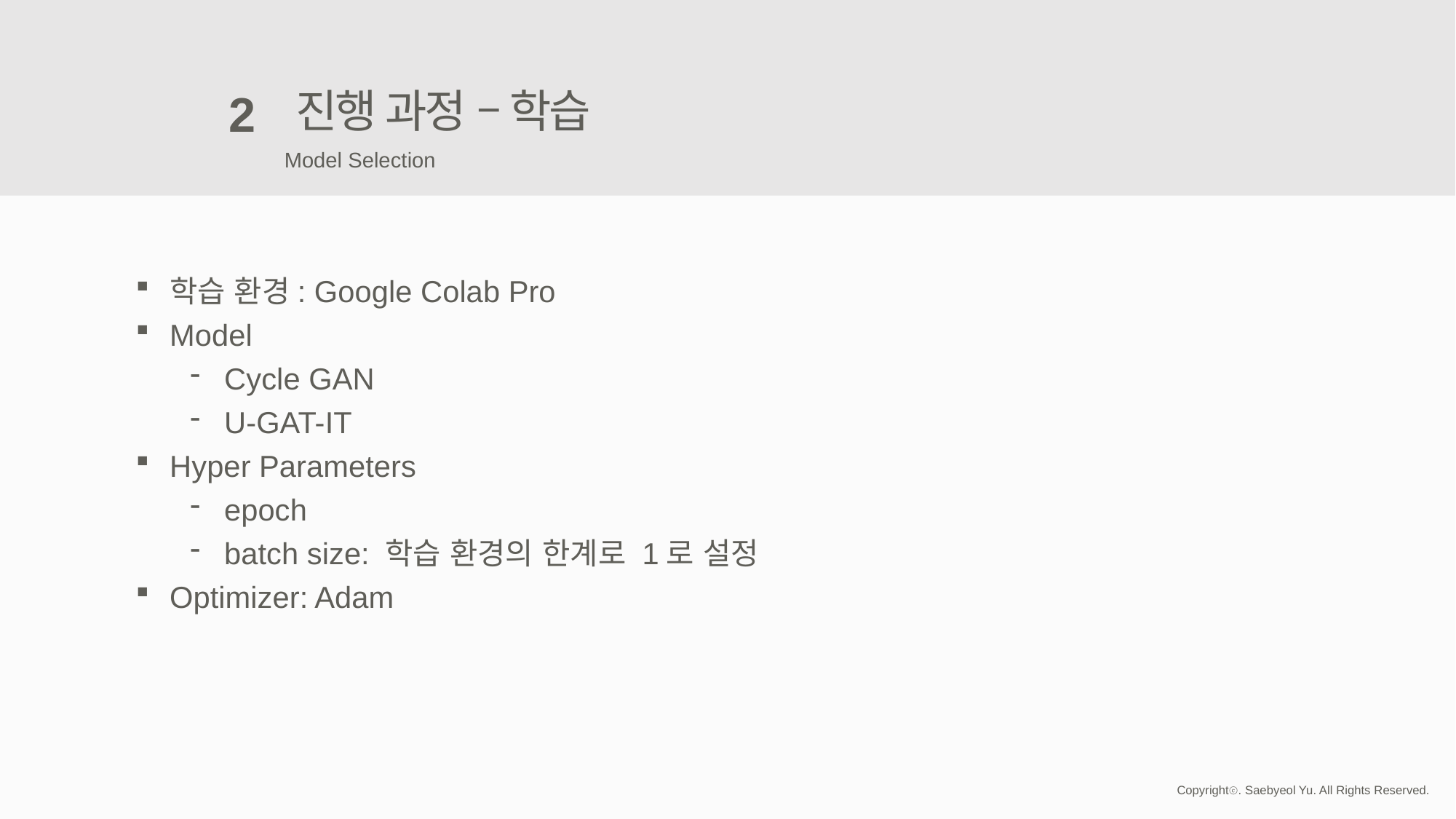

진행 과정 – 학습
2
Model Selection
학습 환경: Google Colab Pro
Model
Cycle GAN
U-GAT-IT
Hyper Parameters
epoch
batch size: 학습 환경의 한계로 1로 설정
Optimizer: Adam